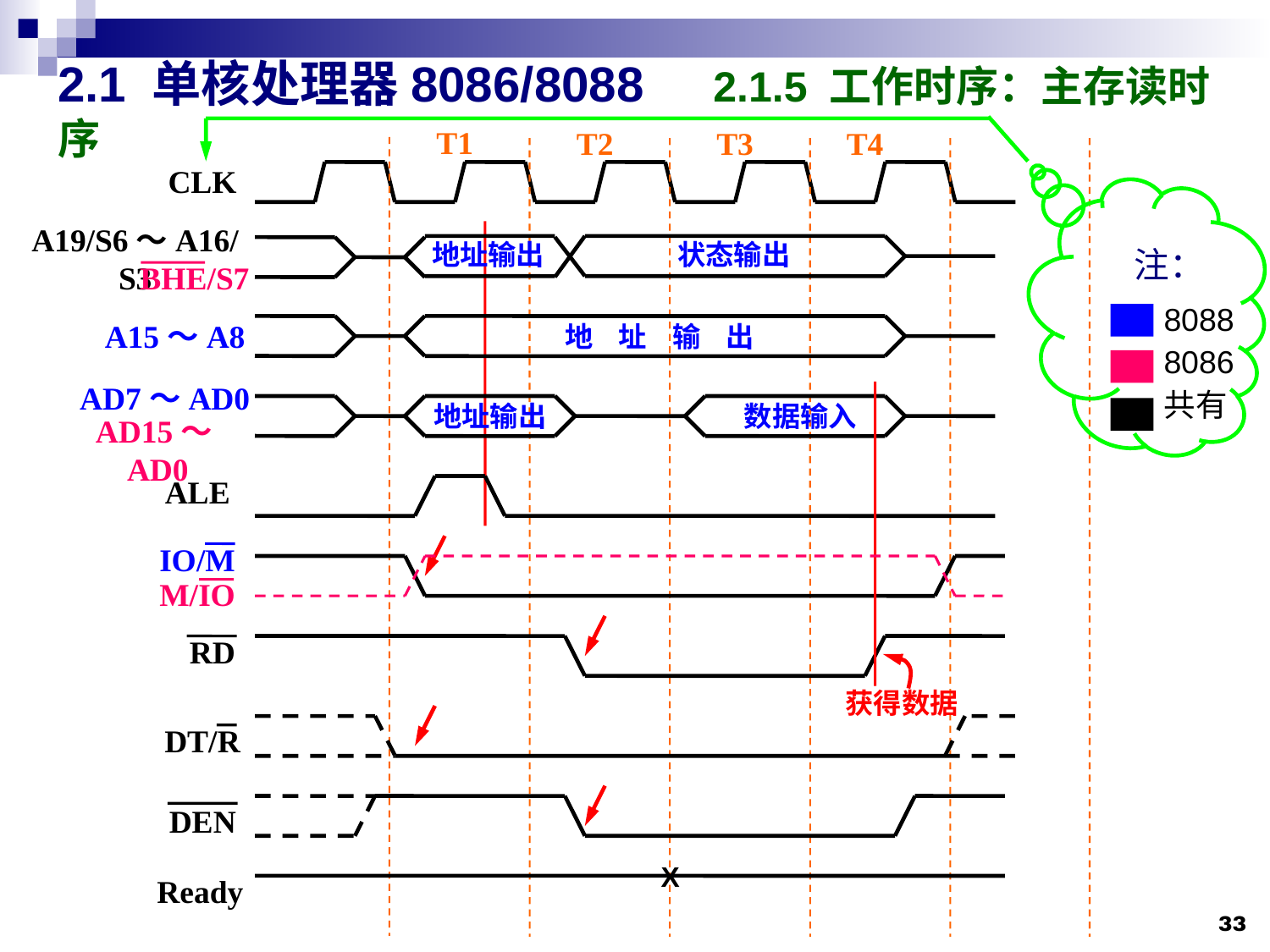

# 2.1 单核处理器8086/8088     2.1.5 工作时序：主存读时序
T1

T2
T3
T4

CLK

A19/S6～A16/S3

地址输出
状态输出

注：

BHE/S7

8088
8086
共有

A15～A8
地    址    输    出

AD7～AD0

地址输出
数据输入

AD15～AD0

ALE

IO/M

M/IO

RD

获得数据

DT/R

DEN

X
Ready

33